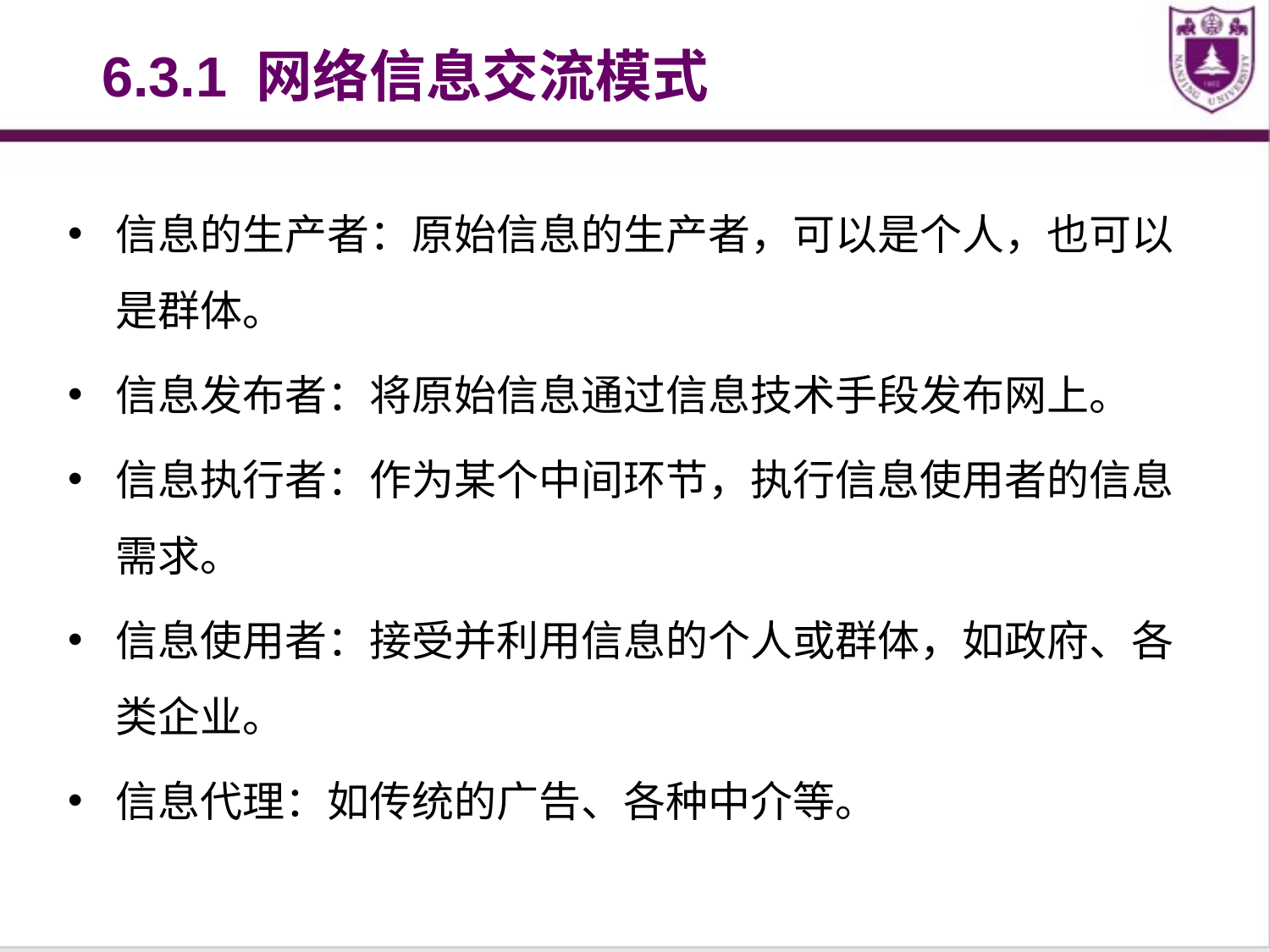

# 6.3.1 网络信息交流模式
信息的生产者：原始信息的生产者，可以是个人，也可以是群体。
信息发布者：将原始信息通过信息技术手段发布网上。
信息执行者：作为某个中间环节，执行信息使用者的信息需求。
信息使用者：接受并利用信息的个人或群体，如政府、各类企业。
信息代理：如传统的广告、各种中介等。